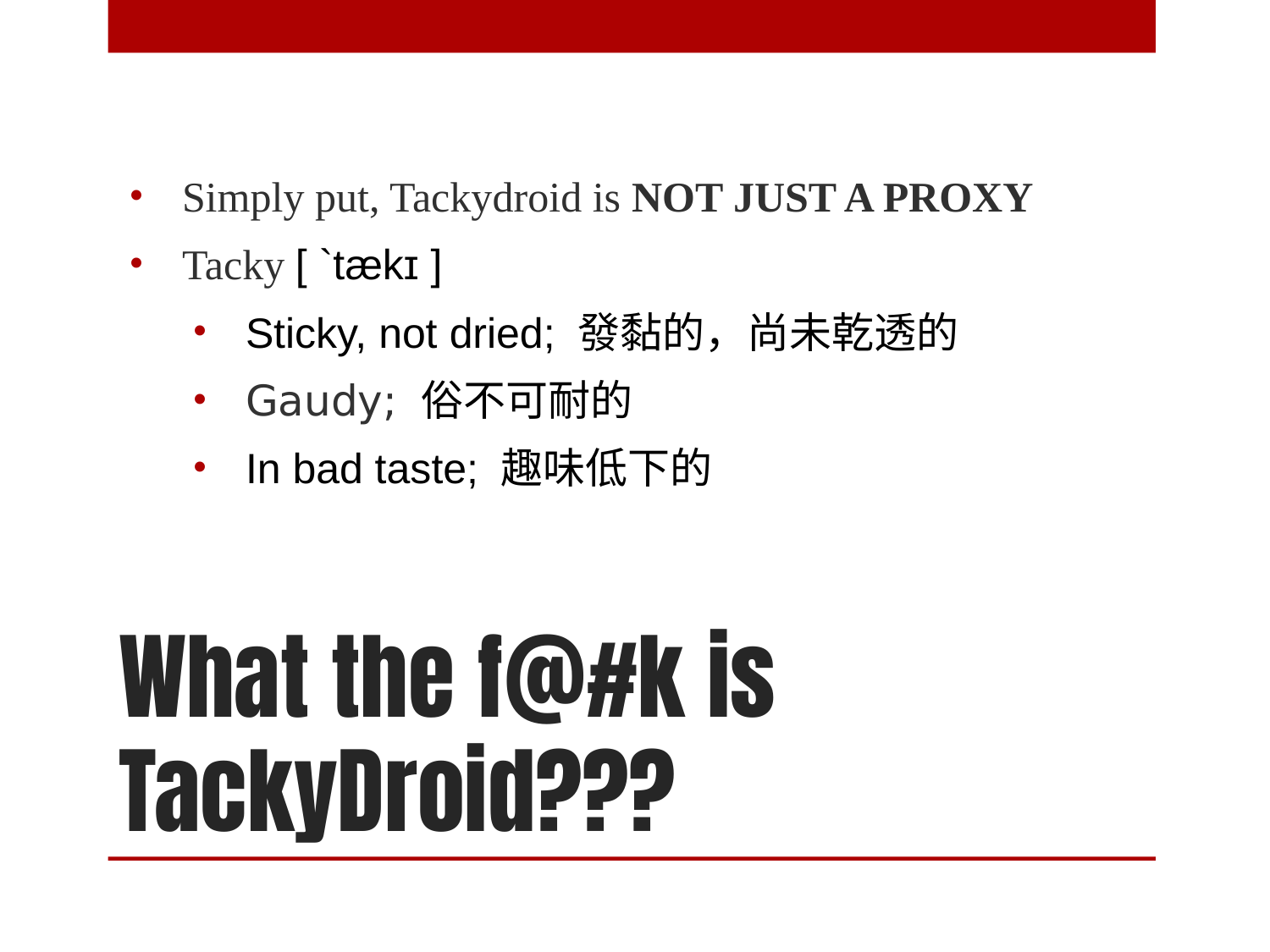

Simply put, Tackydroid is NOT JUST A PROXY
Tacky [ `tækɪ ]
Sticky, not dried; 發黏的，尚未乾透的
Gaudy; 俗不可耐的
In bad taste; 趣味低下的

# What the f@#k is TackyDroid???